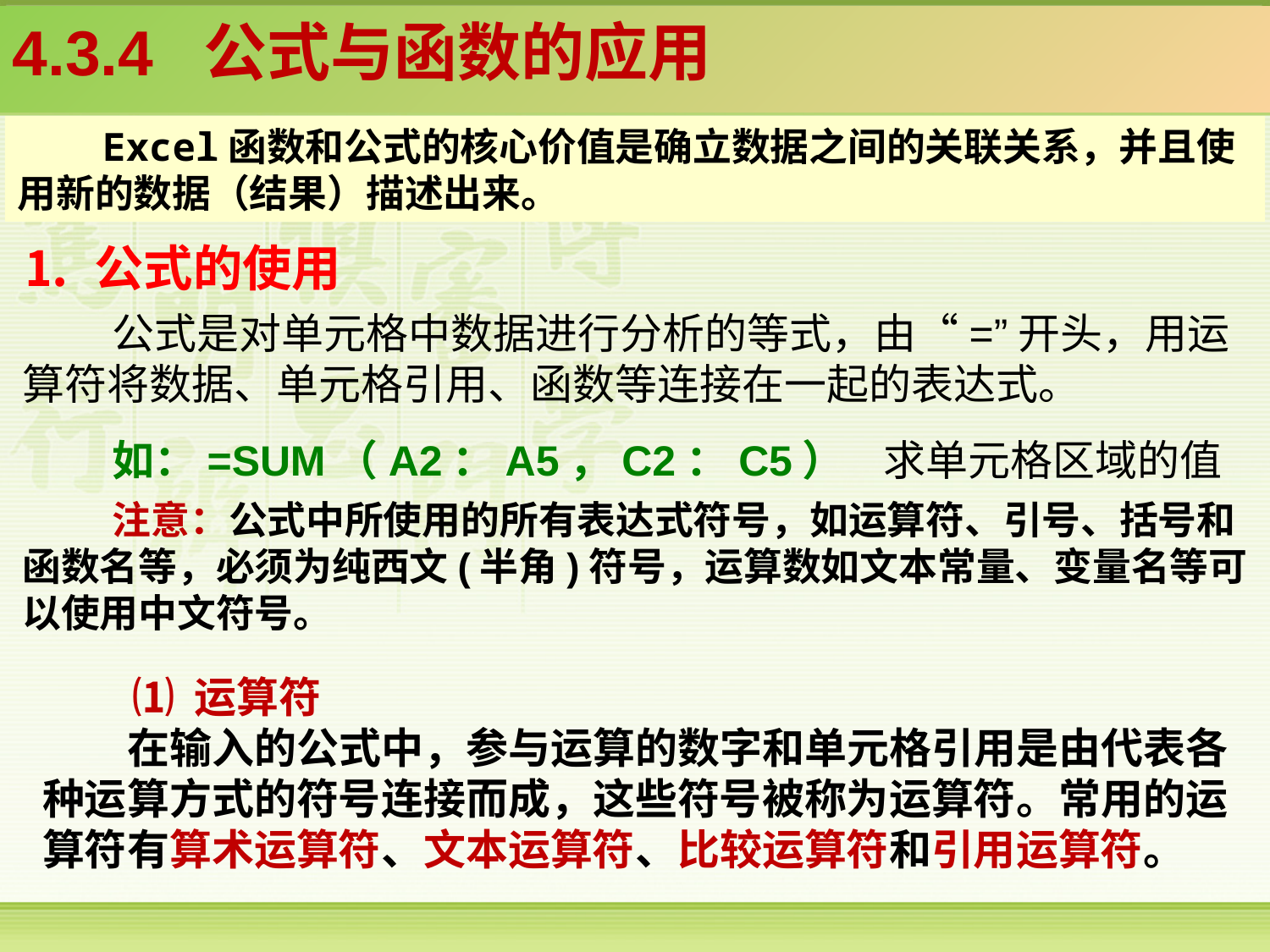

4.3.4  公式与函数的应用
Excel函数和公式的核心价值是确立数据之间的关联关系，并且使用新的数据（结果）描述出来。
⒈ 公式的使用
公式是对单元格中数据进行分析的等式，由“=”开头，用运算符将数据、单元格引用、函数等连接在一起的表达式。
如：=SUM（A2：A5，C2：C5）    求单元格区域的值
注意：公式中所使用的所有表达式符号，如运算符、引号、括号和函数名等，必须为纯西文(半角)符号，运算数如文本常量、变量名等可以使用中文符号。
⑴ 运算符
在输入的公式中，参与运算的数字和单元格引用是由代表各种运算方式的符号连接而成，这些符号被称为运算符。常用的运算符有算术运算符、文本运算符、比较运算符和引用运算符。

66